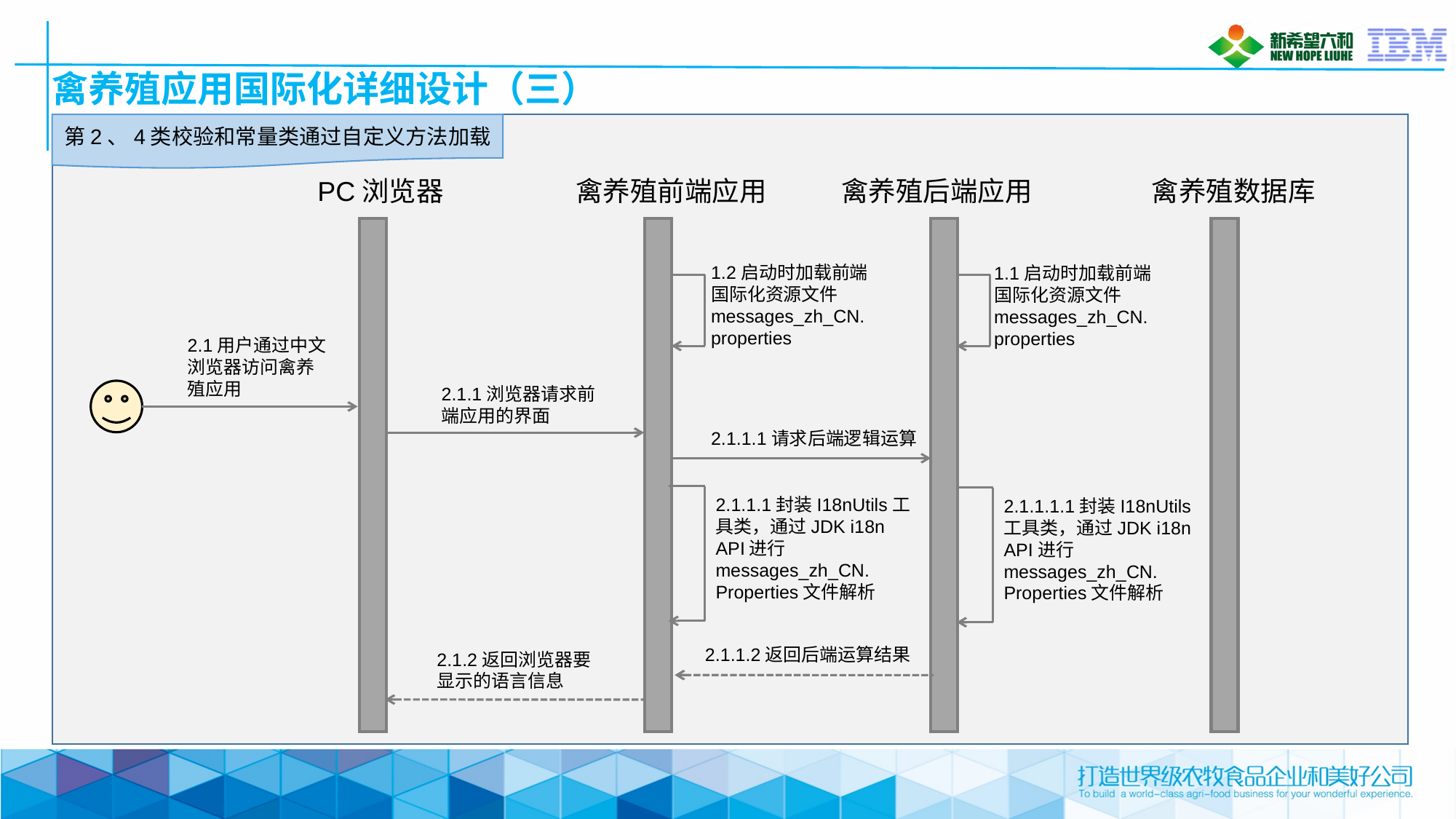

# 禽养殖应用国际化详细设计（三）
第2、4类校验和常量类通过自定义方法加载

PC浏览器
禽养殖前端应用
禽养殖后端应用
禽养殖数据库

1.2启动时加载前端国际化资源文件messages_zh_CN. properties
1.1启动时加载前端国际化资源文件messages_zh_CN. properties

2.1用户通过中文浏览器访问禽养殖应用
2.1.1浏览器请求前端应用的界面

2.1.1.1请求后端逻辑运算
2.1.1.1封装I18nUtils工具类，通过JDK i18n API进行messages_zh_CN. Properties文件解析
2.1.1.1.1封装I18nUtils工具类，通过JDK i18n API进行messages_zh_CN. Properties文件解析
2.1.1.2返回后端运算结果
2.1.2返回浏览器要显示的语言信息